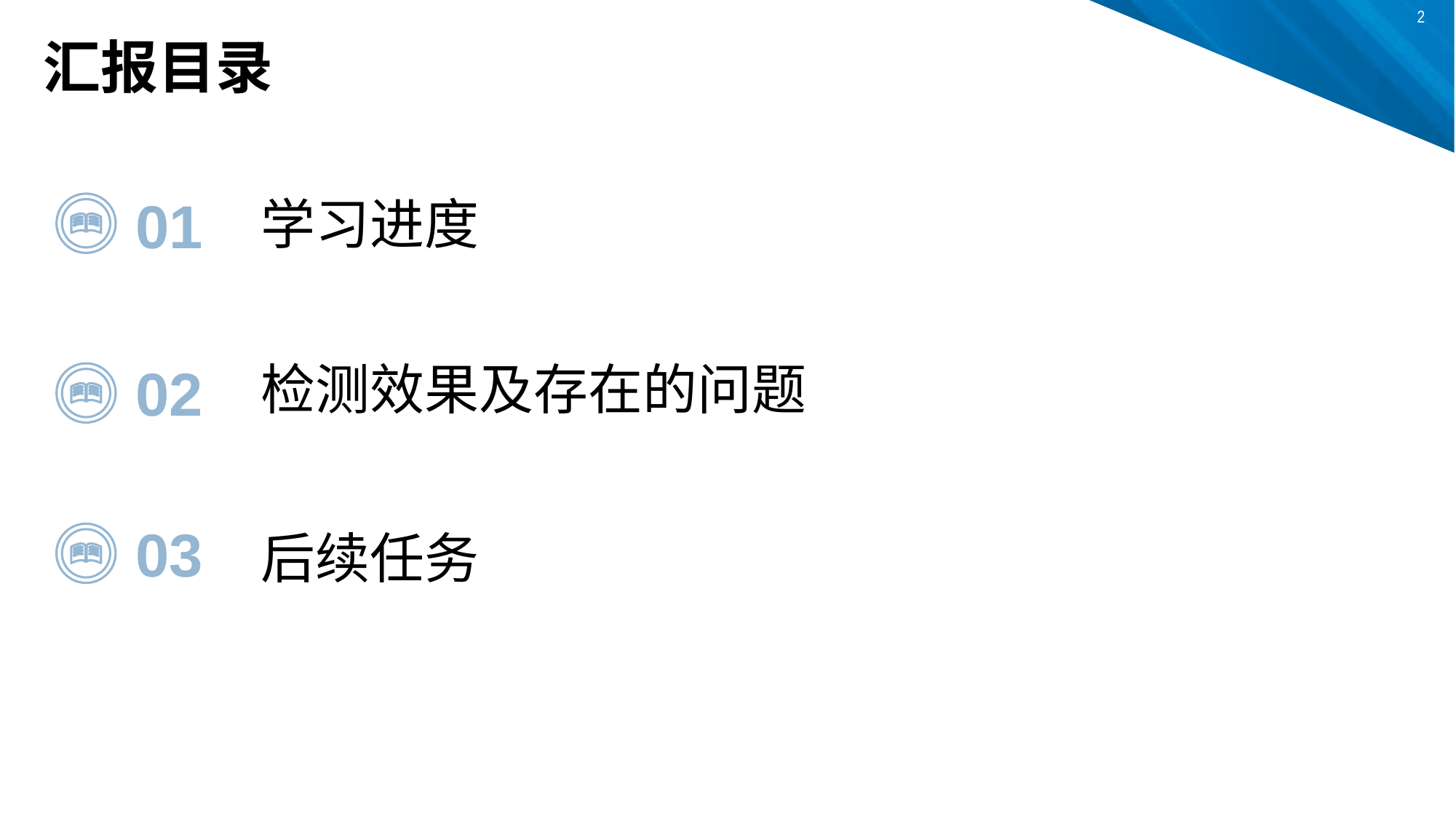

# 汇报目录
01
学习进度

检测效果及存在的问题
02

03
后续任务